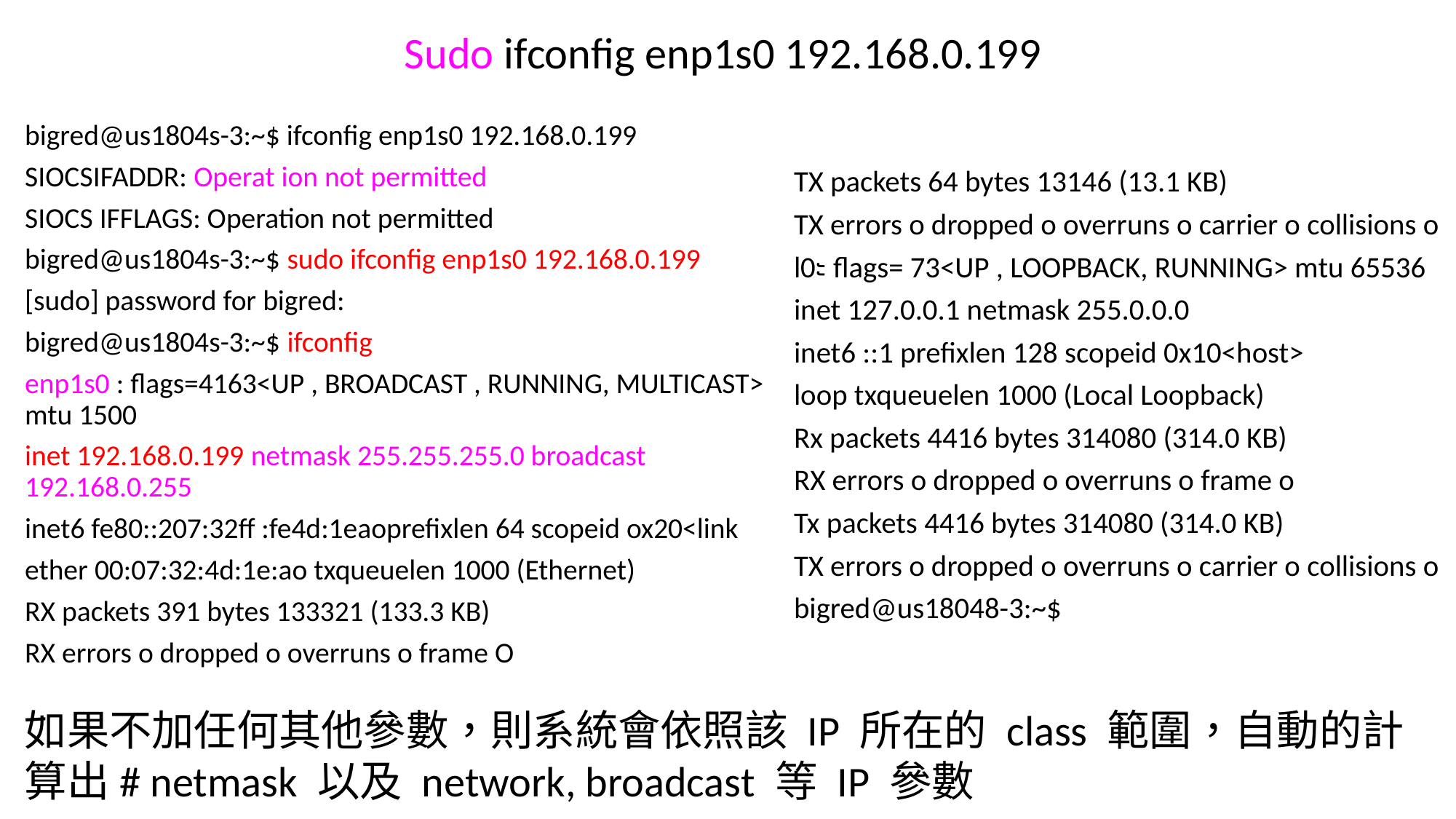

# Sudo ifconfig enp1s0 192.168.0.199
bigred@us1804s-3:~$ ifconfig enp1s0 192.168.0.199
SIOCSIFADDR: Operat ion not permitted
SIOCS IFFLAGS: Operation not permitted
bigred@us1804s-3:~$ sudo ifconfig enp1s0 192.168.0.199
[sudo] password for bigred:
bigred@us1804s-3:~$ ifconfig
enp1s0 : flags=4163<UP , BROADCAST , RUNNING, MULTICAST> mtu 1500
inet 192.168.0.199 netmask 255.255.255.0 broadcast 192.168.0.255
inet6 fe80::207:32ff :fe4d:1eaoprefixlen 64 scopeid ox20<link
ether 00:07:32:4d:1e:ao txqueuelen 1000 (Ethernet)
RX packets 391 bytes 133321 (133.3 KB)
RX errors o dropped o overruns o frame O

TX packets 64 bytes 13146 (13.1 KB)
TX errors o dropped o overruns o carrier o collisions o
l0ะ flags= 73<UP , LOOPBACK, RUNNING> mtu 65536
inet 127.0.0.1 netmask 255.0.0.0
inet6 ::1 prefixlen 128 scopeid 0x10<host>
loop txqueuelen 1000 (Local Loopback)
Rx packets 4416 bytes 314080 (314.0 KB)
RX errors o dropped o overruns o frame o
Tx packets 4416 bytes 314080 (314.0 KB)
TX errors o dropped o overruns o carrier o collisions o
bigred@us18048-3:~$
如果不加任何其他參數，則系統會依照該 IP 所在的 class 範圍，自動的計算出# netmask 以及 network, broadcast 等 IP 參數